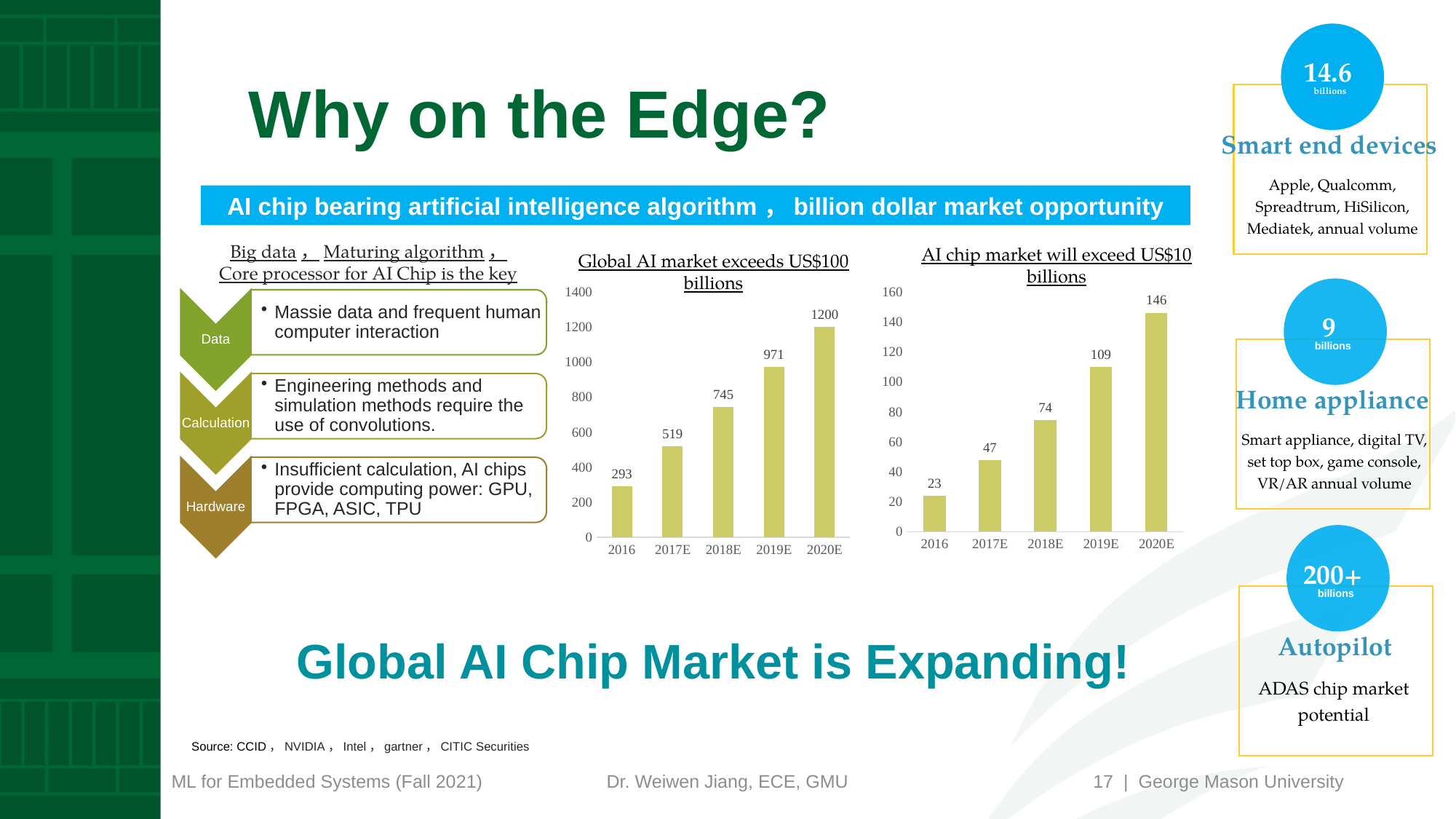

# Why on the Edge?

Smart end devices
Apple, Qualcomm, Spreadtrum, HiSilicon, Mediatek, annual volume
14.6
billions
AI chip bearing artificial intelligence algorithm，billion dollar market opportunity
Big data，Maturing algorithm，
Core processor for AI Chip is the key
AI chip market will exceed US$10 billions
Global AI market exceeds US$100 billions

### Chart

| Category | 全球人工智能市场规模（亿美元） |
|---|---|
| 2016 | 293.0 |
| 2017E | 519.0 |
| 2018E | 745.0 |
| 2019E | 971.0 |
| 2020E | 1200.0 |

### Chart

| Category | AI芯片市场规模 |
|---|---|
| 2016 | 23.88 |
| 2017E | 47.98 |
| 2018E | 74.45 |
| 2019E | 109.98 |
| 2020E | 146.16 |

Home appliance
Smart appliance, digital TV, set top box, game console, VR/AR annual volume
9
billions
Data
Massie data and frequent human computer interaction
Calculation
Engineering methods and simulation methods require the use of convolutions.
Hardware
Insufficient calculation, AI chips provide computing power: GPU, FPGA, ASIC, TPU

Autopilot
ADAS chip market potential
200+
billions
Global AI Chip Market is Expanding!
Source: CCID，NVIDIA，Intel，gartner，CITIC Securities
17  |  George Mason University